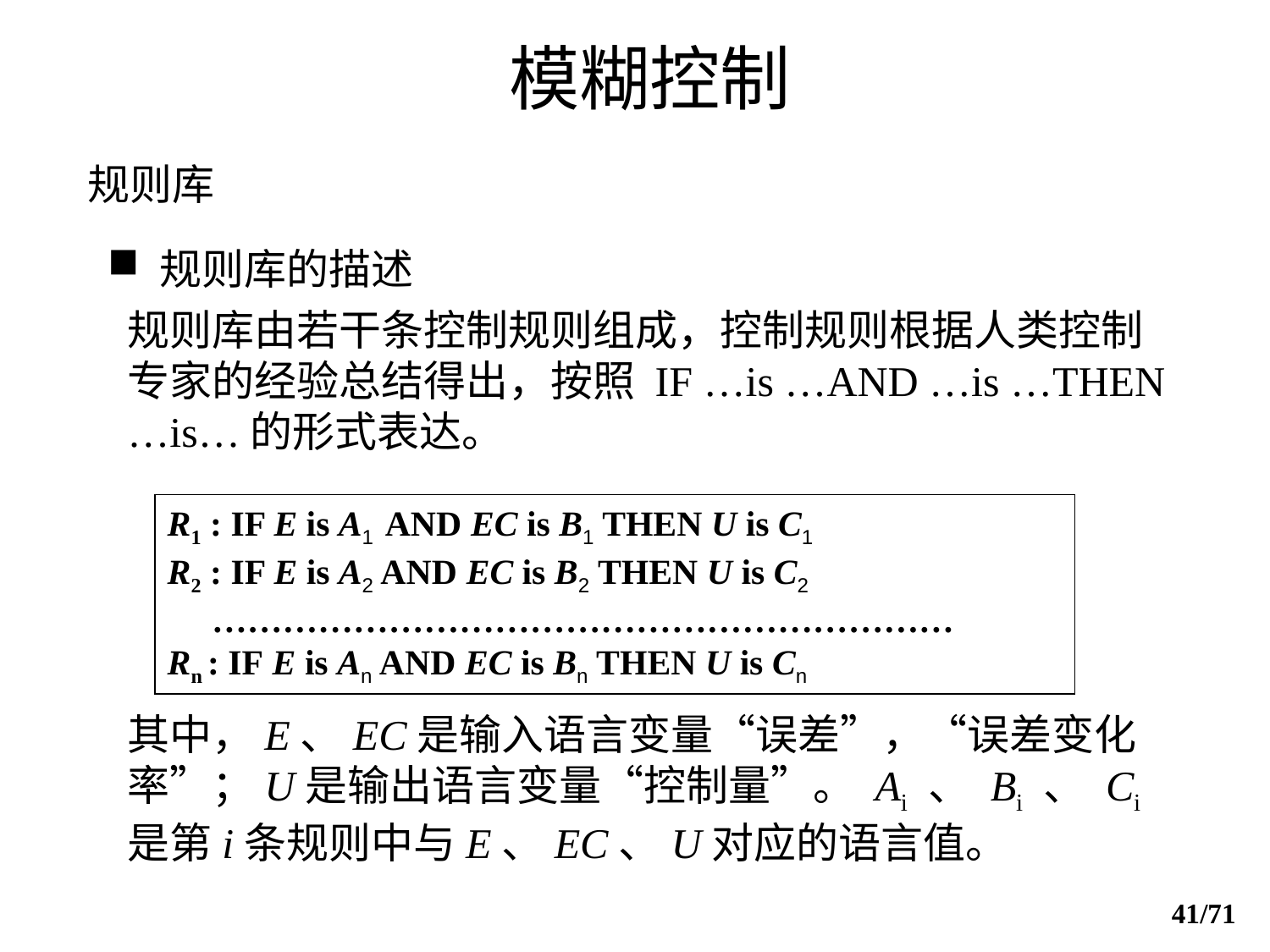

模糊控制
规则库
 规则库的描述
规则库由若干条控制规则组成，控制规则根据人类控制专家的经验总结得出，按照 IF …is …AND …is …THEN …is…的形式表达。
R1 : IF E is A1  AND EC is B1 THEN U is C1
R2 : IF E is A2 AND EC is B2 THEN U is C2
     ………………………………………………………
Rn : IF E is An AND EC is Bn THEN U is Cn
其中，E、EC是输入语言变量“误差”，“误差变化率”；U是输出语言变量“控制量”。 Ai 、 Bi 、 Ci是第i条规则中与E、EC、U对应的语言值。
41/71